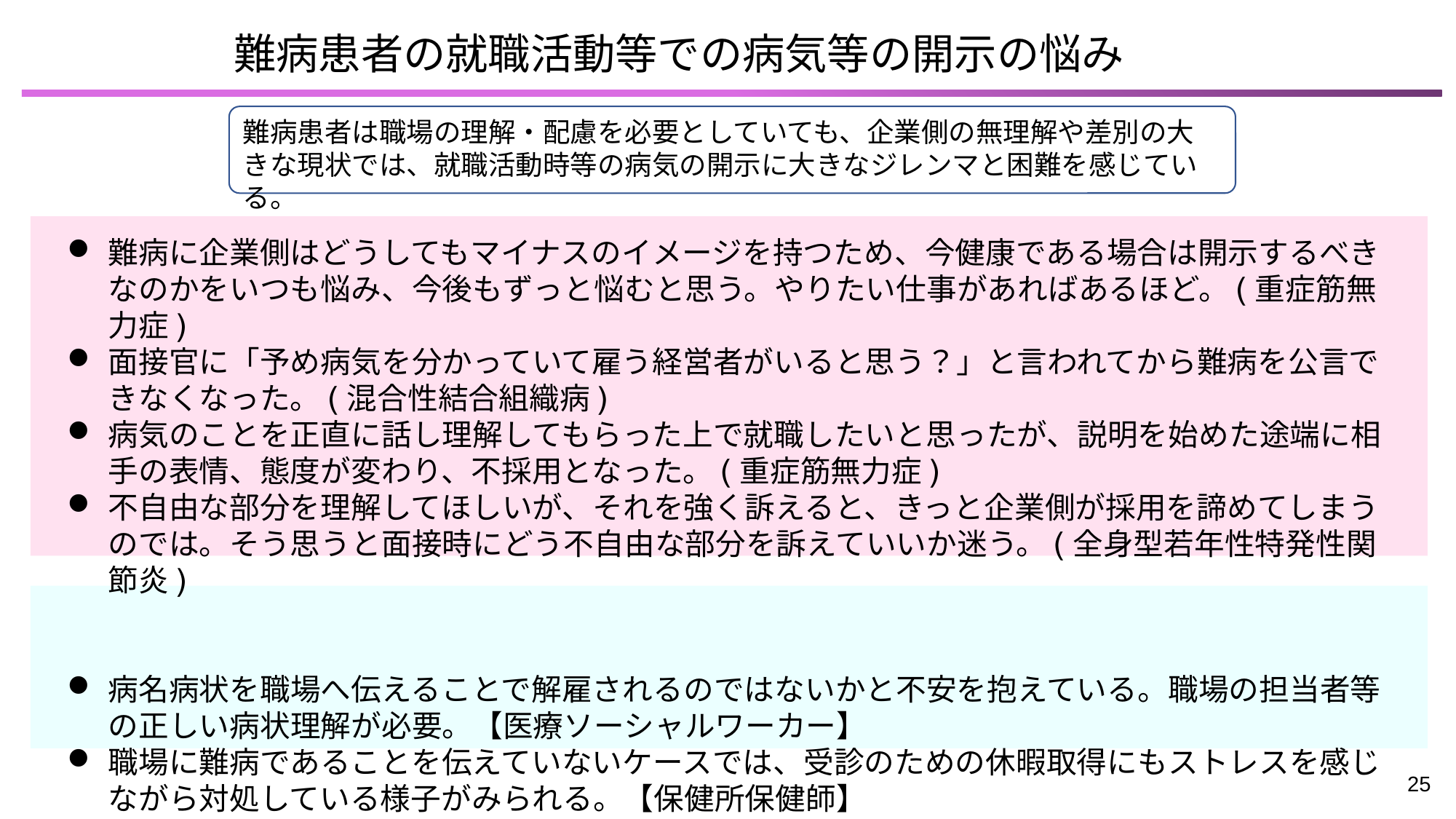

難病患者の就職活動等での病気等の開示の悩み

難病患者は職場の理解・配慮を必要としていても、企業側の無理解や差別の大きな現状では、就職活動時等の病気の開示に大きなジレンマと困難を感じている。

難病に企業側はどうしてもマイナスのイメージを持つため、今健康である場合は開示するべきなのかをいつも悩み、今後もずっと悩むと思う。やりたい仕事があればあるほど。(重症筋無力症)
面接官に「予め病気を分かっていて雇う経営者がいると思う？」と言われてから難病を公言できなくなった。(混合性結合組織病)
病気のことを正直に話し理解してもらった上で就職したいと思ったが、説明を始めた途端に相手の表情、態度が変わり、不採用となった。(重症筋無力症)
不自由な部分を理解してほしいが、それを強く訴えると、きっと企業側が採用を諦めてしまうのでは。そう思うと面接時にどう不自由な部分を訴えていいか迷う。(全身型若年性特発性関節炎)

病名病状を職場へ伝えることで解雇されるのではないかと不安を抱えている。職場の担当者等の正しい病状理解が必要。【医療ソーシャルワーカー】
職場に難病であることを伝えていないケースでは、受診のための休暇取得にもストレスを感じながら対処している様子がみられる。【保健所保健師】

25